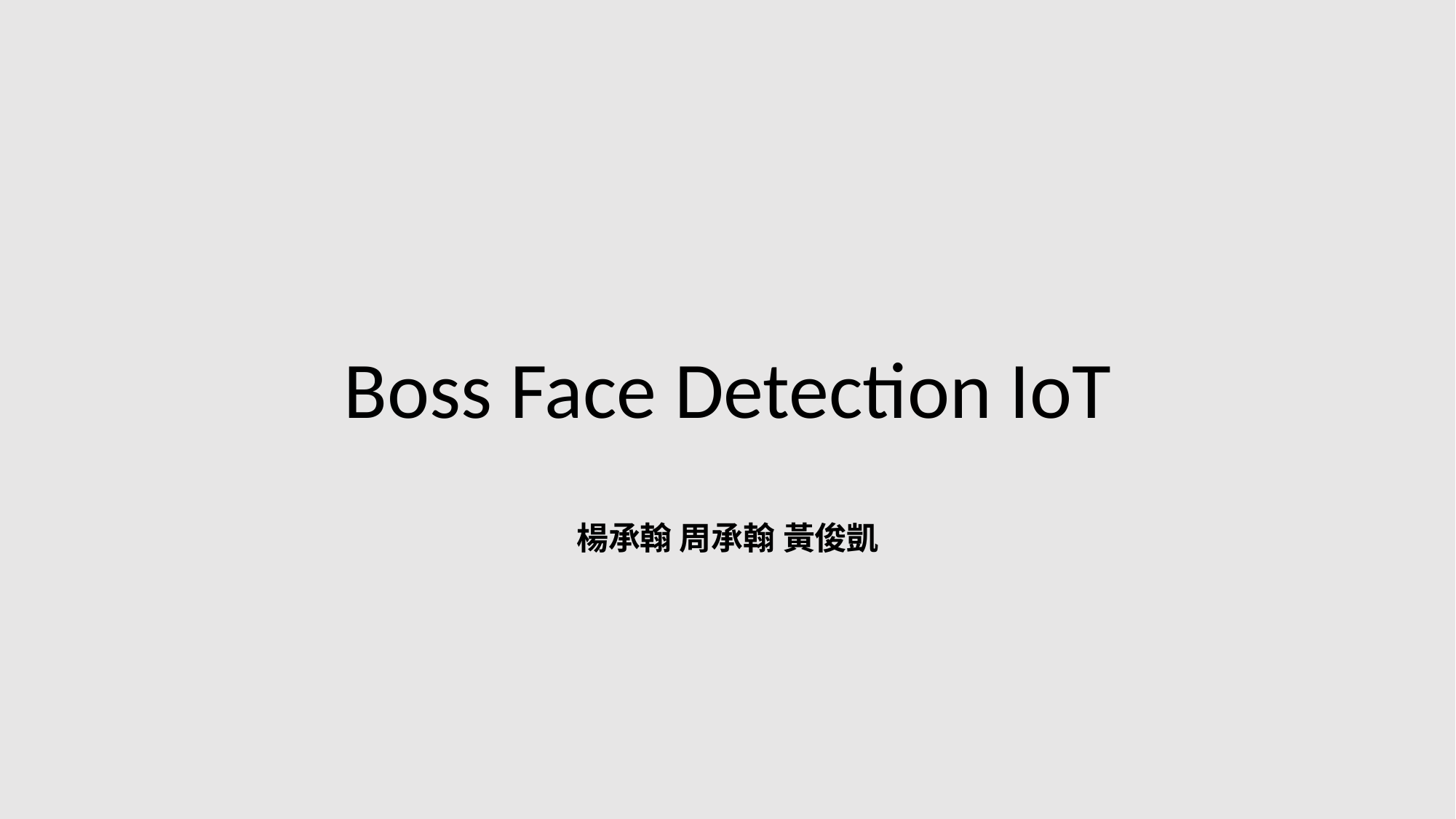

# Boss Face Detection IoT 楊承翰 周承翰 黃俊凱